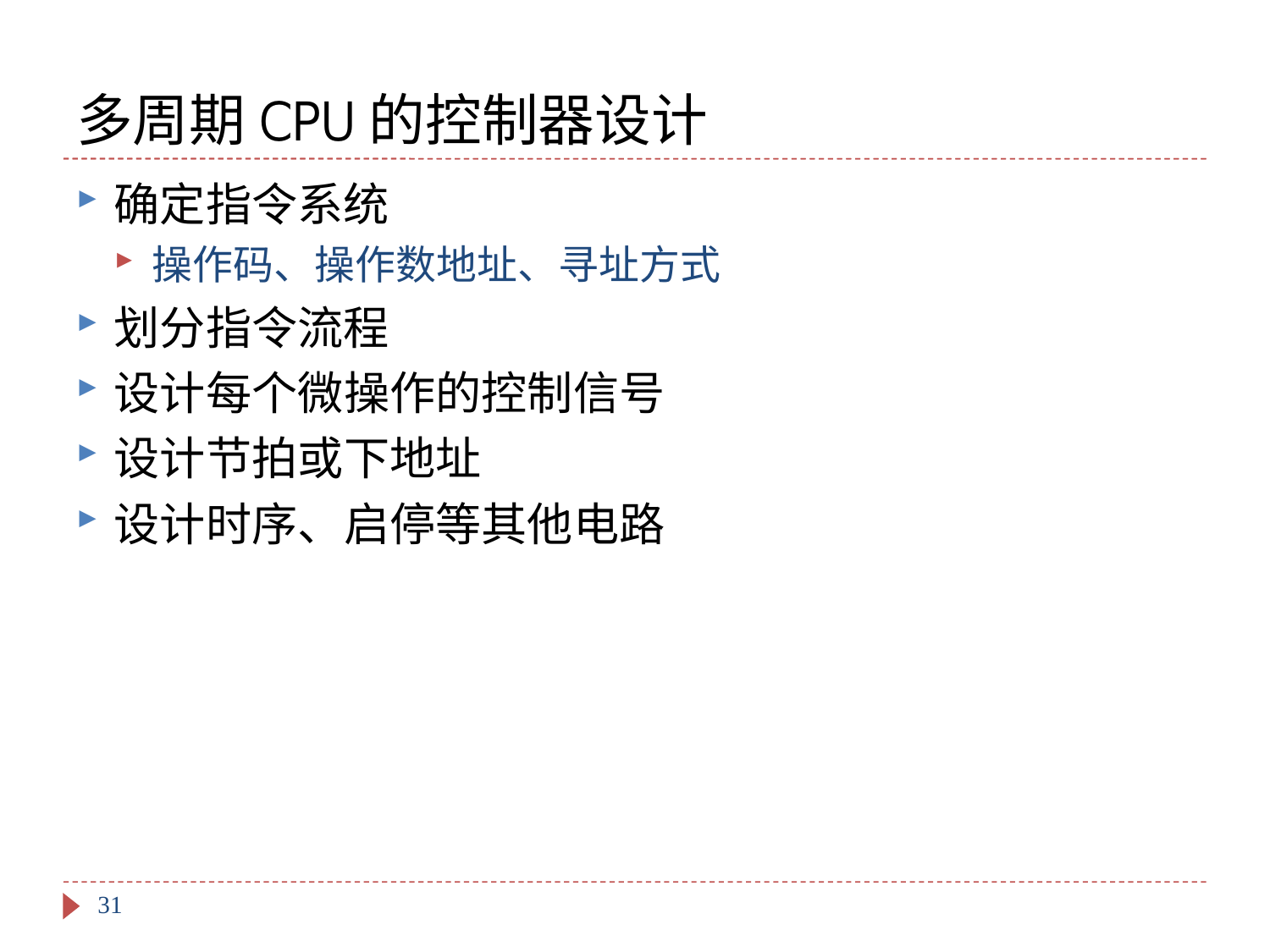

# 多周期CPU的控制器设计
确定指令系统
操作码、操作数地址、寻址方式
划分指令流程
设计每个微操作的控制信号
设计节拍或下地址
设计时序、启停等其他电路

31